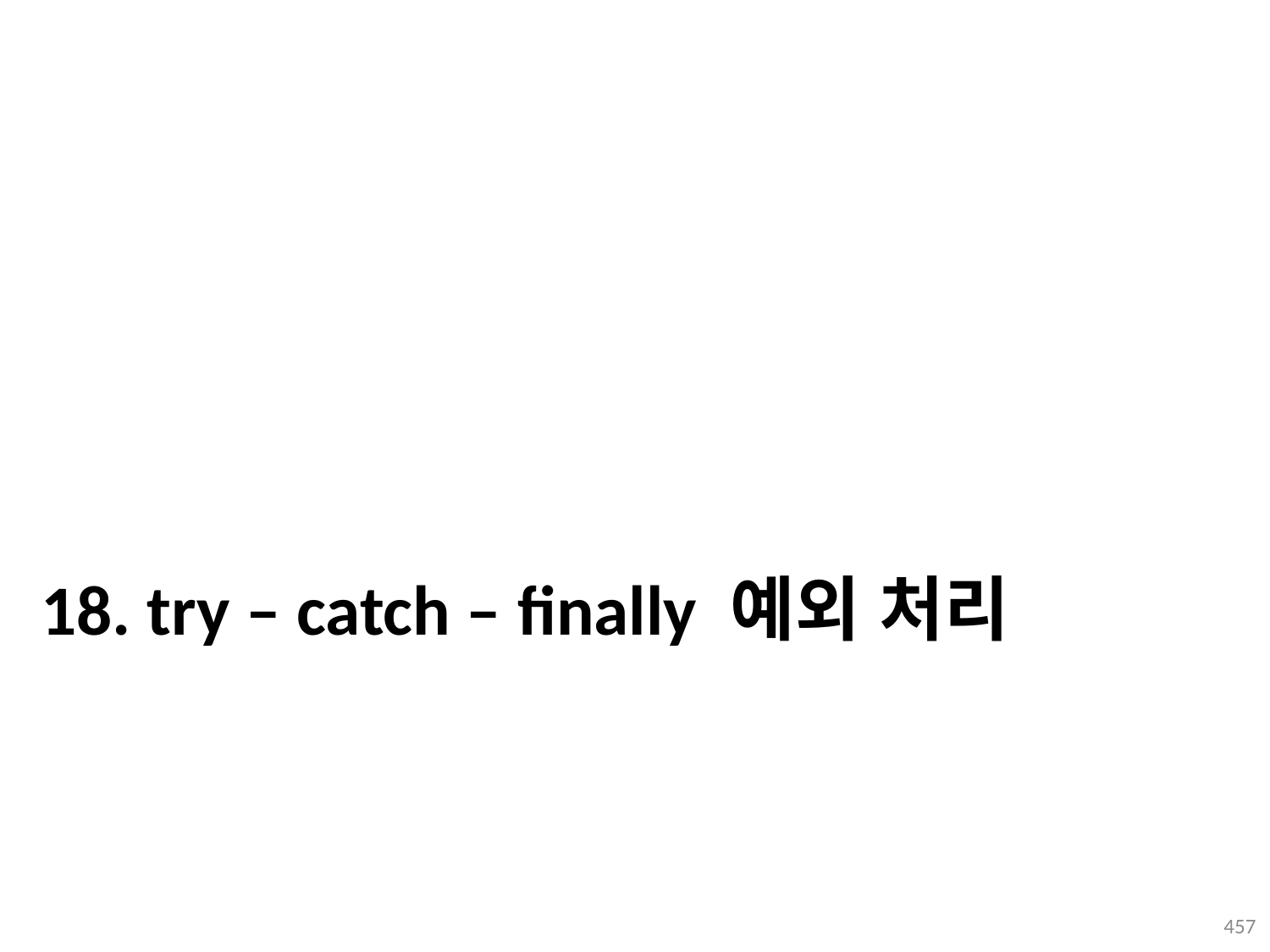

# 18. try – catch – finally 예외 처리
457